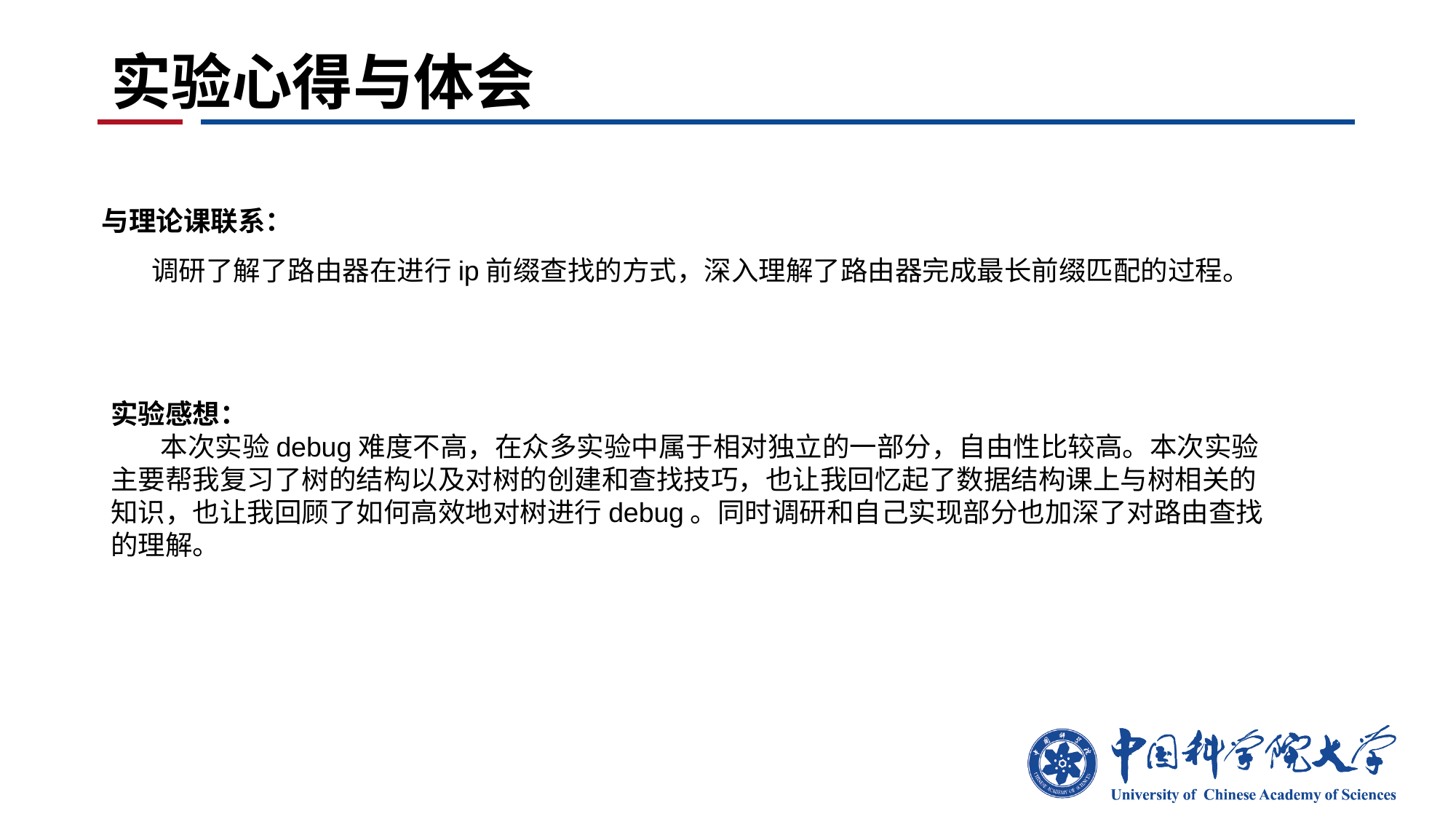

# 实验心得与体会
与理论课联系：
       调研了解了路由器在进行ip前缀查找的方式，深入理解了路由器完成最长前缀匹配的过程。

实验感想：
       本次实验debug难度不高，在众多实验中属于相对独立的一部分，自由性比较高。本次实验主要帮我复习了树的结构以及对树的创建和查找技巧，也让我回忆起了数据结构课上与树相关的知识，也让我回顾了如何高效地对树进行debug。同时调研和自己实现部分也加深了对路由查找的理解。